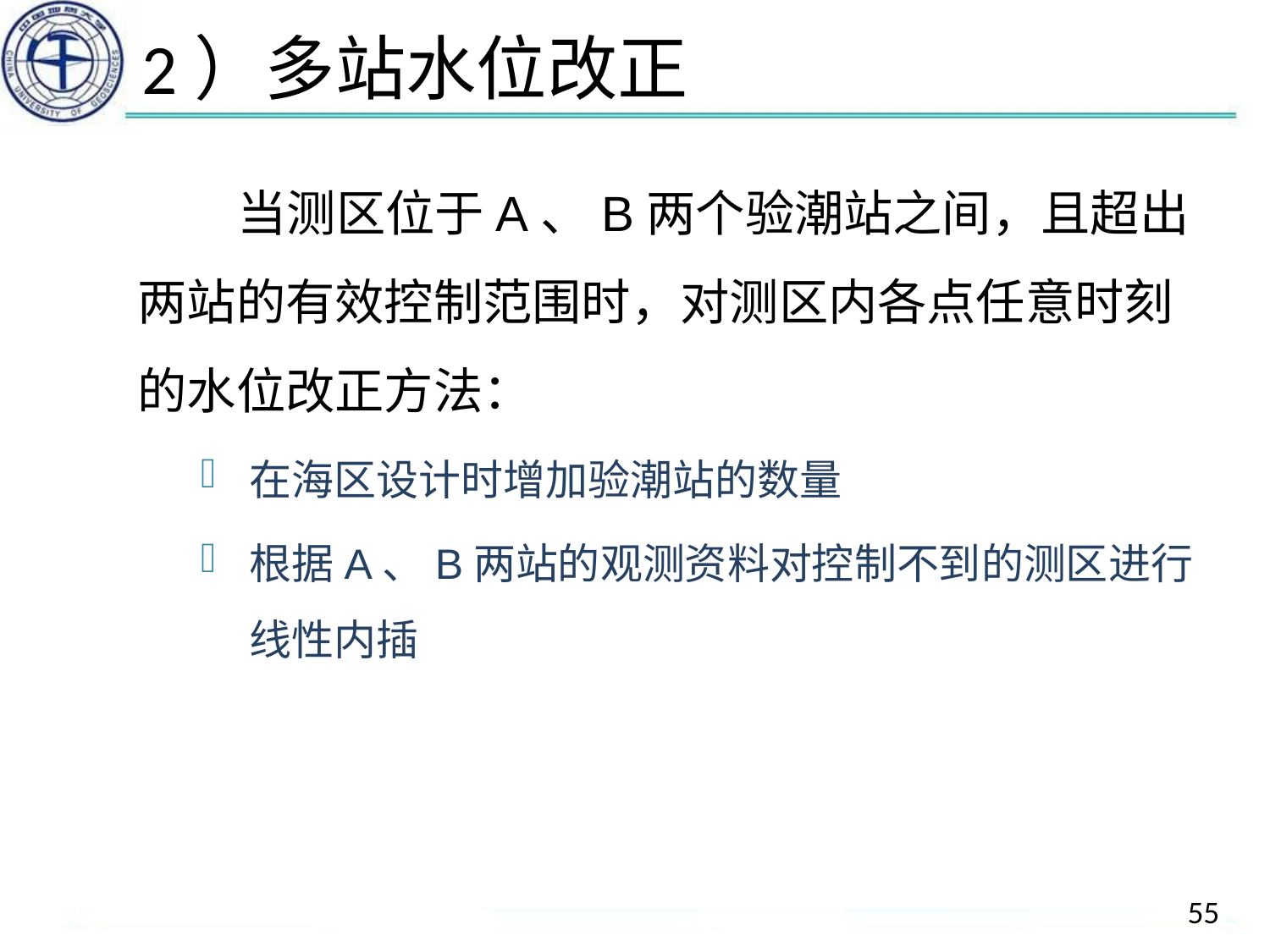

# 2）多站水位改正
        当测区位于A、B两个验潮站之间，且超出两站的有效控制范围时，对测区内各点任意时刻的水位改正方法：
在海区设计时增加验潮站的数量
根据A、B两站的观测资料对控制不到的测区进行线性内插
55